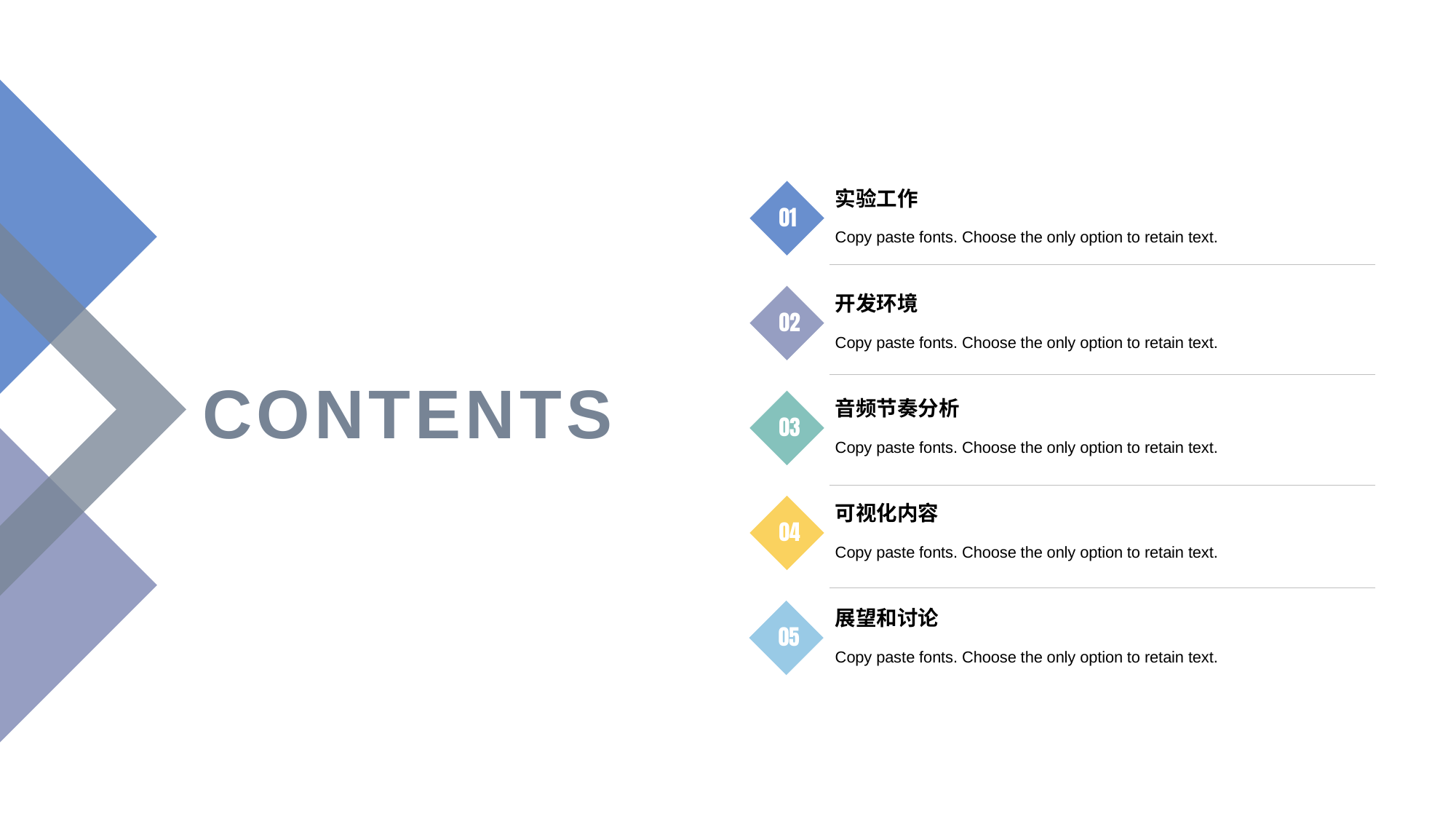

实验工作
01
Copy paste fonts. Choose the only option to retain text.
开发环境
02
Copy paste fonts. Choose the only option to retain text.
CONTENTS
音频节奏分析
03
Copy paste fonts. Choose the only option to retain text.
可视化内容
04
Copy paste fonts. Choose the only option to retain text.
展望和讨论
05
Copy paste fonts. Choose the only option to retain text.